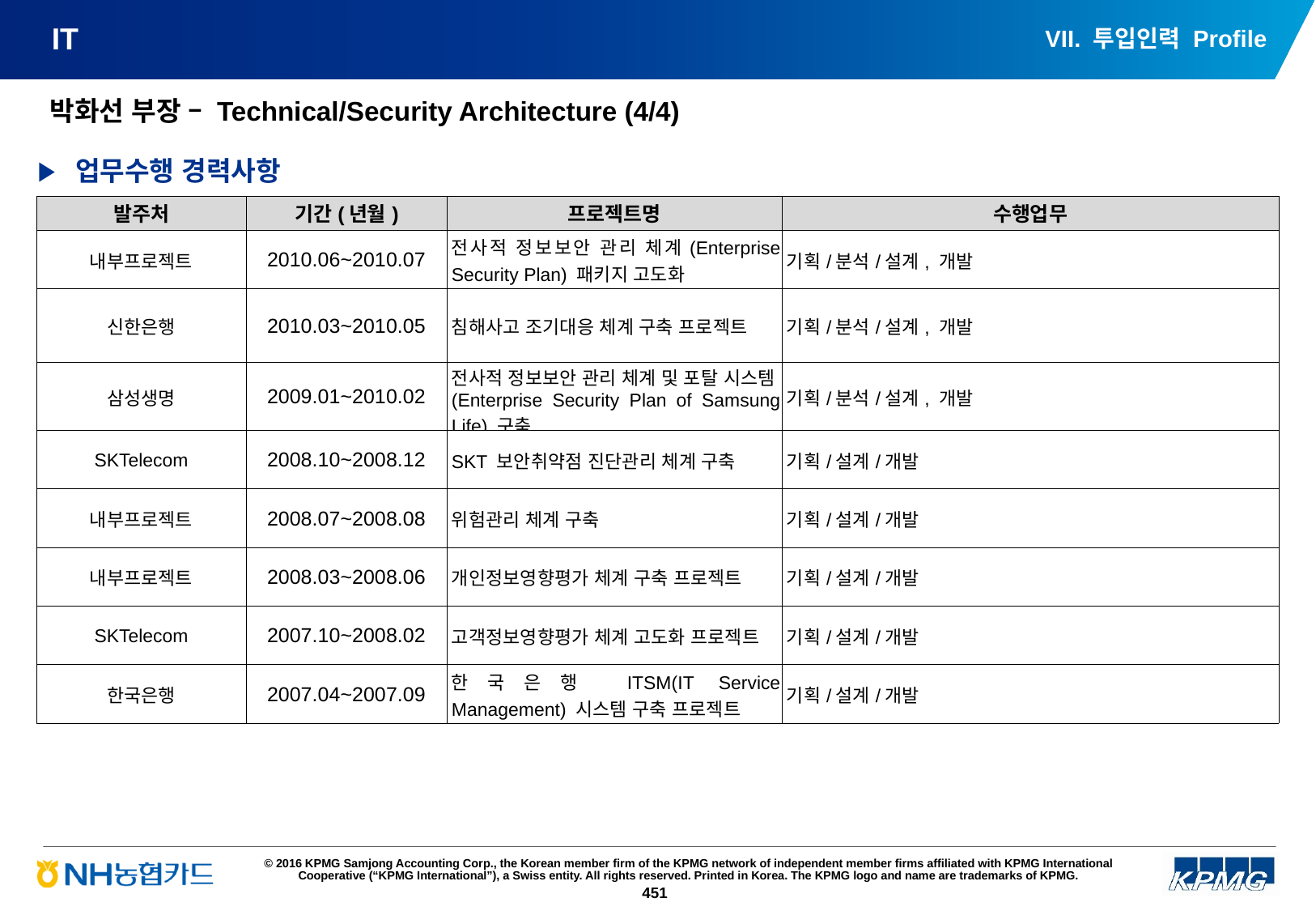

VII. 투입인력 Profile
# IT
박화선 부장 – Technical/Security Architecture (4/4)
업무수행 경력사항
| 발주처 | 기간(년월) | 프로젝트명 | 수행업무 |
| --- | --- | --- | --- |
| 내부프로젝트 | 2010.06~2010.07 | 전사적 정보보안 관리 체계(Enterprise Security Plan) 패키지 고도화 | 기획/분석/설계, 개발 |
| 신한은행 | 2010.03~2010.05 | 침해사고 조기대응 체계 구축 프로젝트 | 기획/분석/설계, 개발 |
| 삼성생명 | 2009.01~2010.02 | 전사적 정보보안 관리 체계 및 포탈 시스템(Enterprise Security Plan of Samsung Life) 구축 | 기획/분석/설계, 개발 |
| SKTelecom | 2008.10~2008.12 | SKT 보안취약점 진단관리 체계 구축 | 기획/설계/개발 |
| 내부프로젝트 | 2008.07~2008.08 | 위험관리 체계 구축 | 기획/설계/개발 |
| 내부프로젝트 | 2008.03~2008.06 | 개인정보영향평가 체계 구축 프로젝트 | 기획/설계/개발 |
| SKTelecom | 2007.10~2008.02 | 고객정보영향평가 체계 고도화 프로젝트 | 기획/설계/개발 |
| 한국은행 | 2007.04~2007.09 | 한국은행 ITSM(IT Service Management) 시스템 구축 프로젝트 | 기획/설계/개발 |